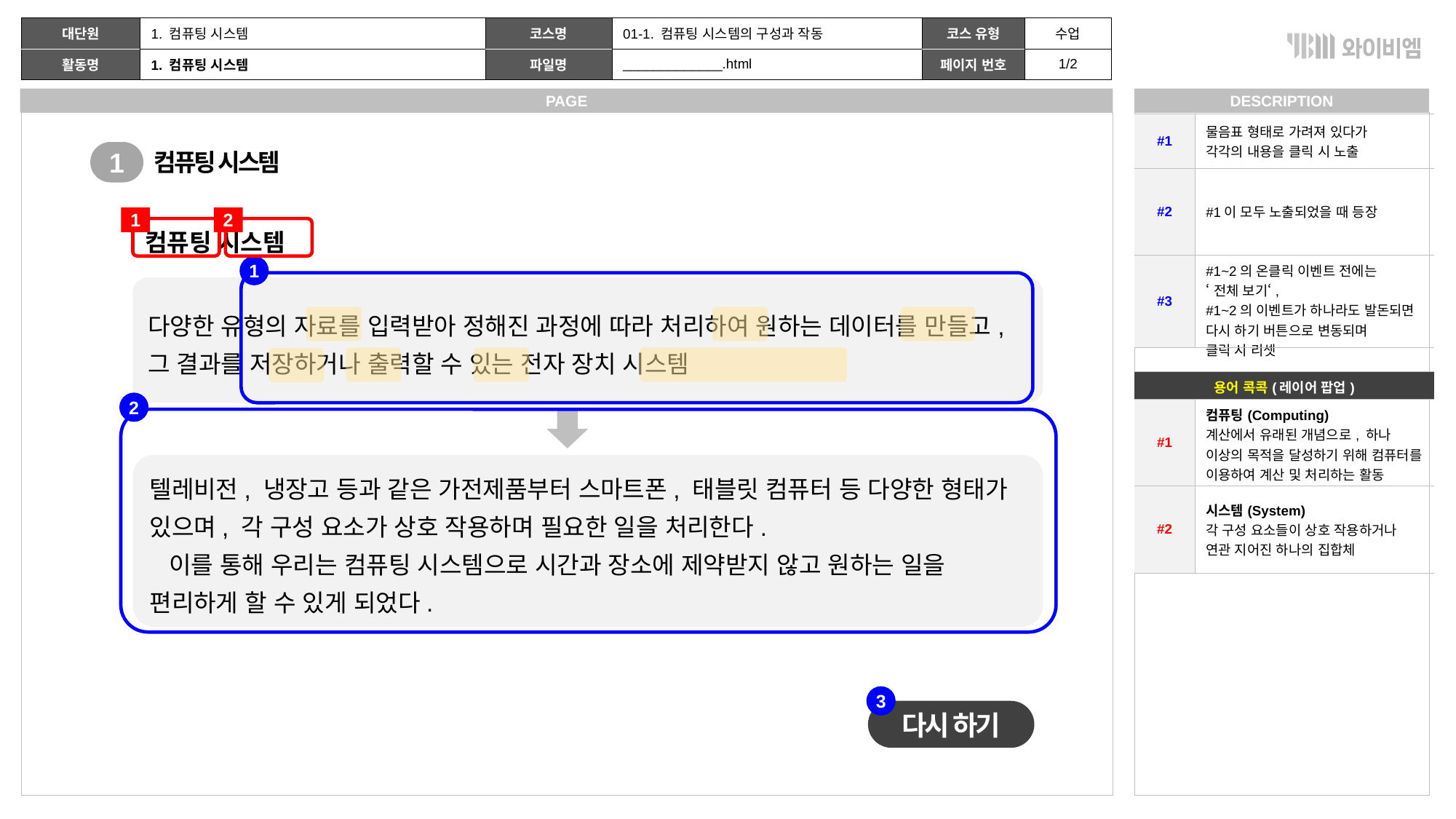

|  | 1. 컴퓨팅 시스템 |  | 01-1. 컴퓨팅 시스템의 구성과 작동 |  | 수업 |
| --- | --- | --- | --- | --- | --- |
|  | 1. 컴퓨팅 시스템 |  | \_\_\_\_\_\_\_\_\_\_\_\_\_.html |  | 1/2 |
| #1 | 물음표 형태로 가려져 있다가 각각의 내용을 클릭 시 노출 |
| --- | --- |
| #2 | #1이 모두 노출되었을 때 등장 |
| #3 | #1~2의 온클릭 이벤트 전에는 ‘전체 보기‘, #1~2의 이벤트가 하나라도 발돈되면 다시 하기 버튼으로 변동되며 클릭 시 리셋 |
1
컴퓨팅 시스템
1
2
컴퓨팅 시스템

1

다양한 유형의 자료를 입력받아 정해진 과정에 따라 처리하여 원하는 데이터를 만들고, 그 결과를 저장하거나 출력할 수 있는 전자 장치 시스템

| 용어 콕콕(레이어 팝업) |  |
| --- | --- |
| #1 | 컴퓨팅(Computing) 계산에서 유래된 개념으로, 하나 이상의 목적을 달성하기 위해 컴퓨터를 이용하여 계산 및 처리하는 활동 |
| #2 | 시스템(System) 각 구성 요소들이 상호 작용하거나 연관 지어진 하나의 집합체 |
2

텔레비전, 냉장고 등과 같은 가전제품부터 스마트폰, 태블릿 컴퓨터 등 다양한 형태가 있으며, 각 구성 요소가 상호 작용하며 필요한 일을 처리한다.
  이를 통해 우리는 컴퓨팅 시스템으로 시간과 장소에 제약받지 않고 원하는 일을 편리하게 할 수 있게 되었다.
3
다시 하기